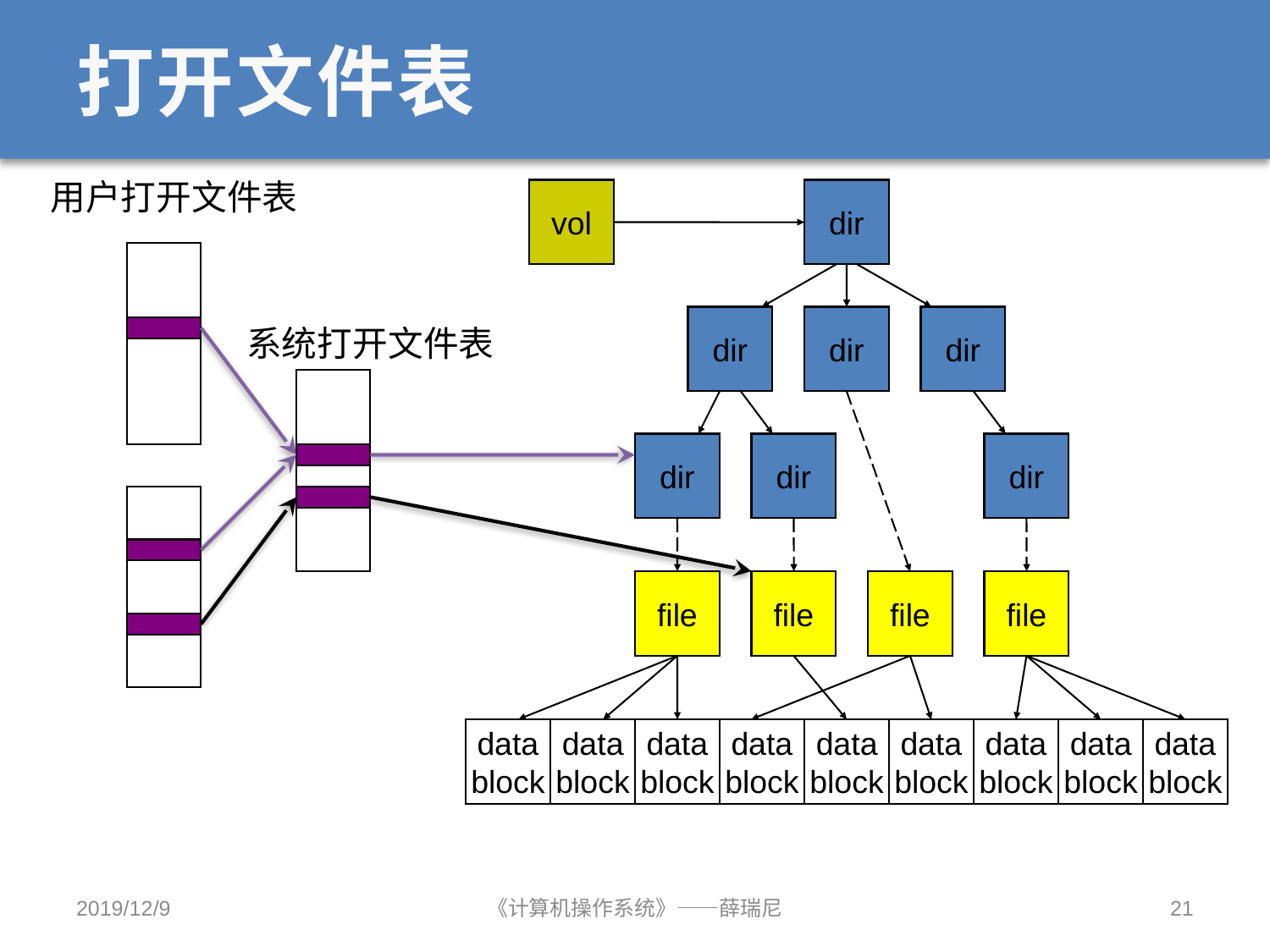

# 打开文件表
用户打开文件表
vol
dir

dir
dir
dir
系统打开文件表

dir
dir
dir

file
file
file
file

data
block
data
block
data
block
data
block
data
block
data
block
data
block
data
block
data
block
2019/12/9
《计算机操作系统》——薛瑞尼
21